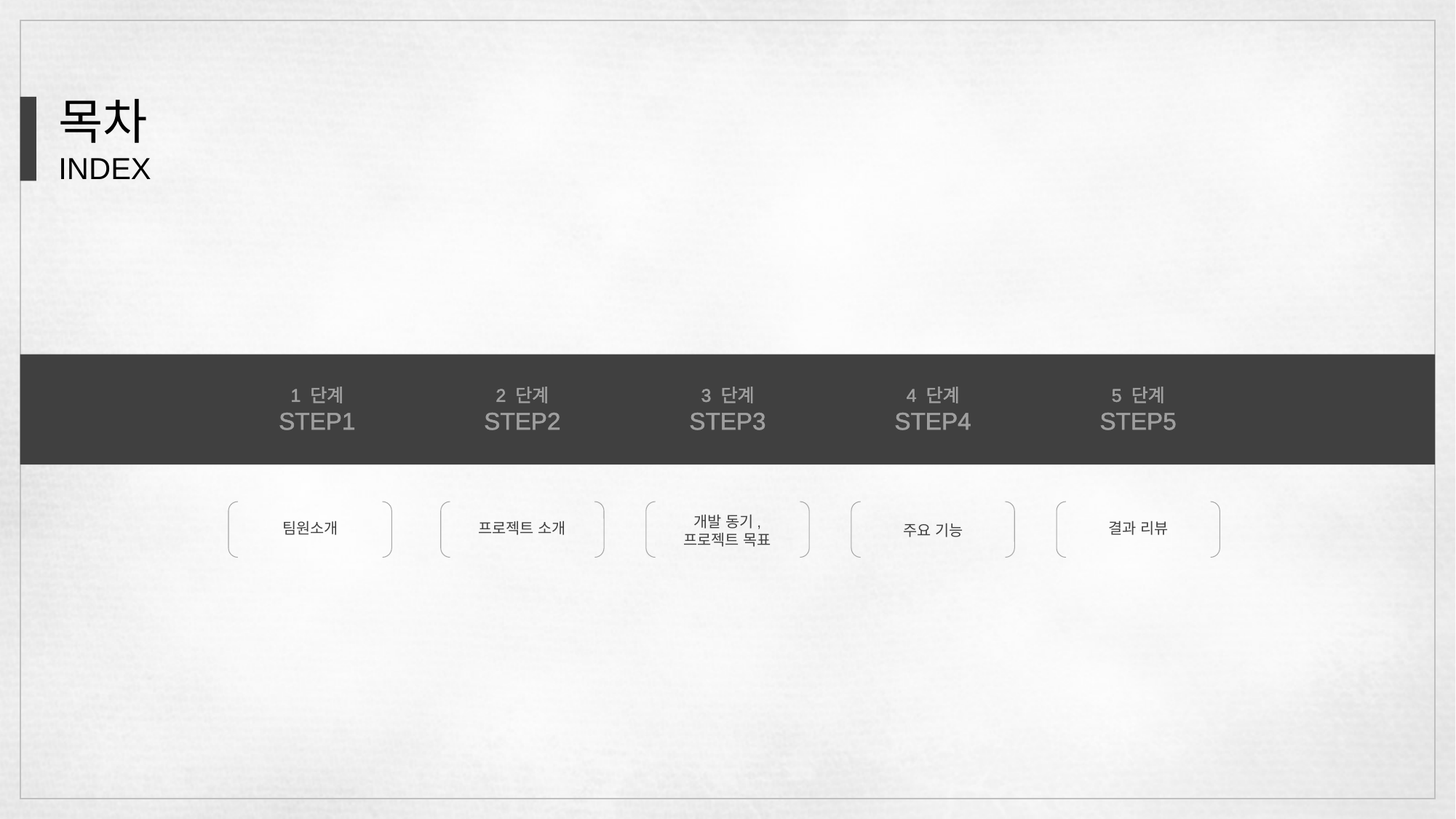

목차
INDEX

1 단계
STEP1
2 단계
STEP2
3 단계
STEP3
4 단계
STEP4
5 단계
STEP5

팀원소개

프로젝트 소개

개발 동기,
프로젝트 목표

주요 기능

결과 리뷰